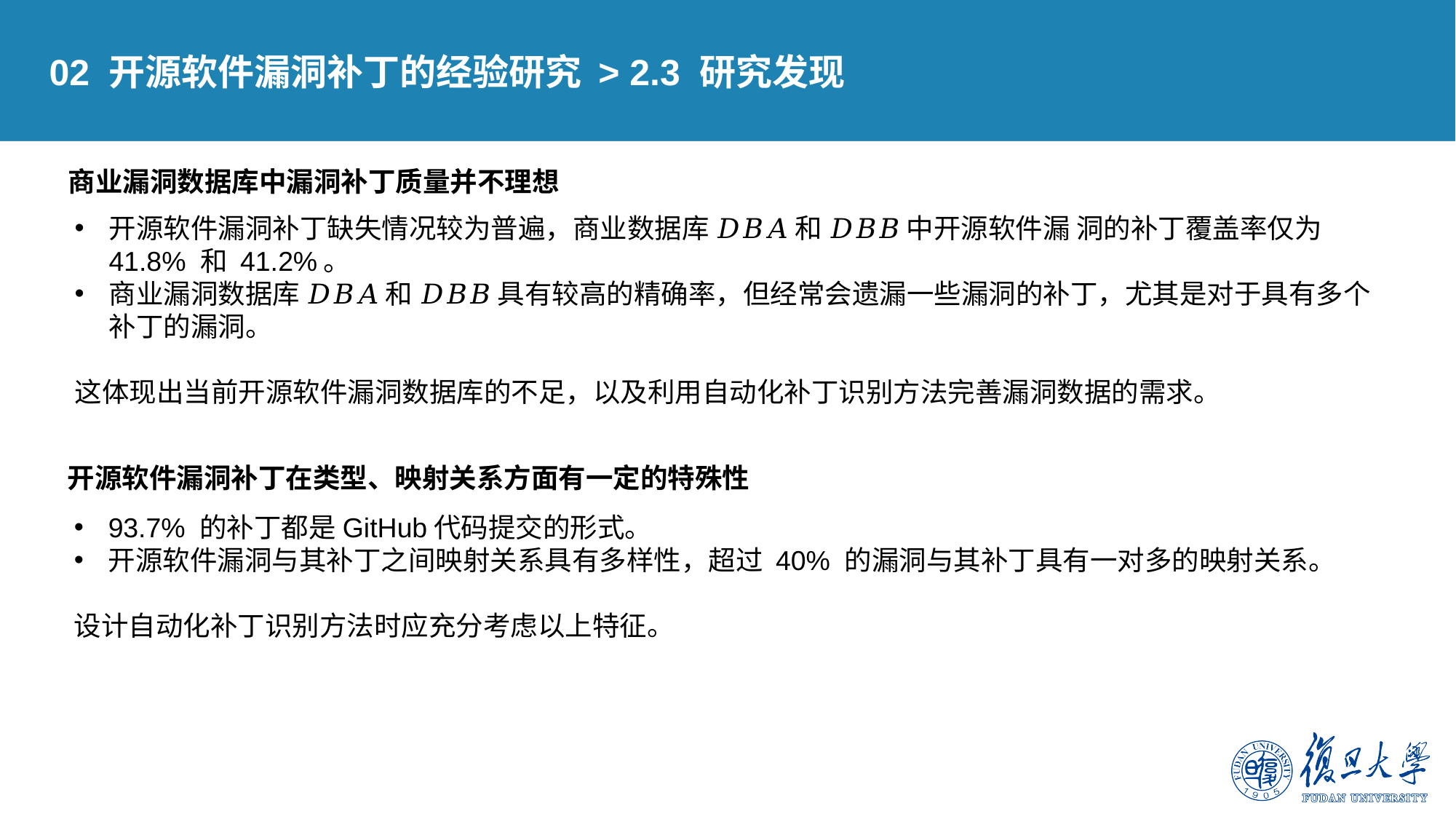

02 开源软件漏洞补丁的经验研究 > 2.3 研究发现
商业漏洞数据库中漏洞补丁质量并不理想
开源软件漏洞补丁缺失情况较为普遍，商业数据库 𝐷𝐵𝐴 和 𝐷𝐵𝐵 中开源软件漏 洞的补丁覆盖率仅为 41.8% 和 41.2%。
商业漏洞数据库 𝐷𝐵𝐴 和 𝐷𝐵𝐵 具有较高的精确率，但经常会遗漏一些漏洞的补丁，尤其是对于具有多个补丁的漏洞。

这体现出当前开源软件漏洞数据库的不足，以及利用自动化补丁识别方法完善漏洞数据的需求。

开源软件漏洞补丁在类型、映射关系方面有一定的特殊性
93.7% 的补丁都是GitHub代码提交的形式。
开源软件漏洞与其补丁之间映射关系具有多样性，超过 40% 的漏洞与其补丁具有一对多的映射关系。

设计自动化补丁识别方法时应充分考虑以上特征。